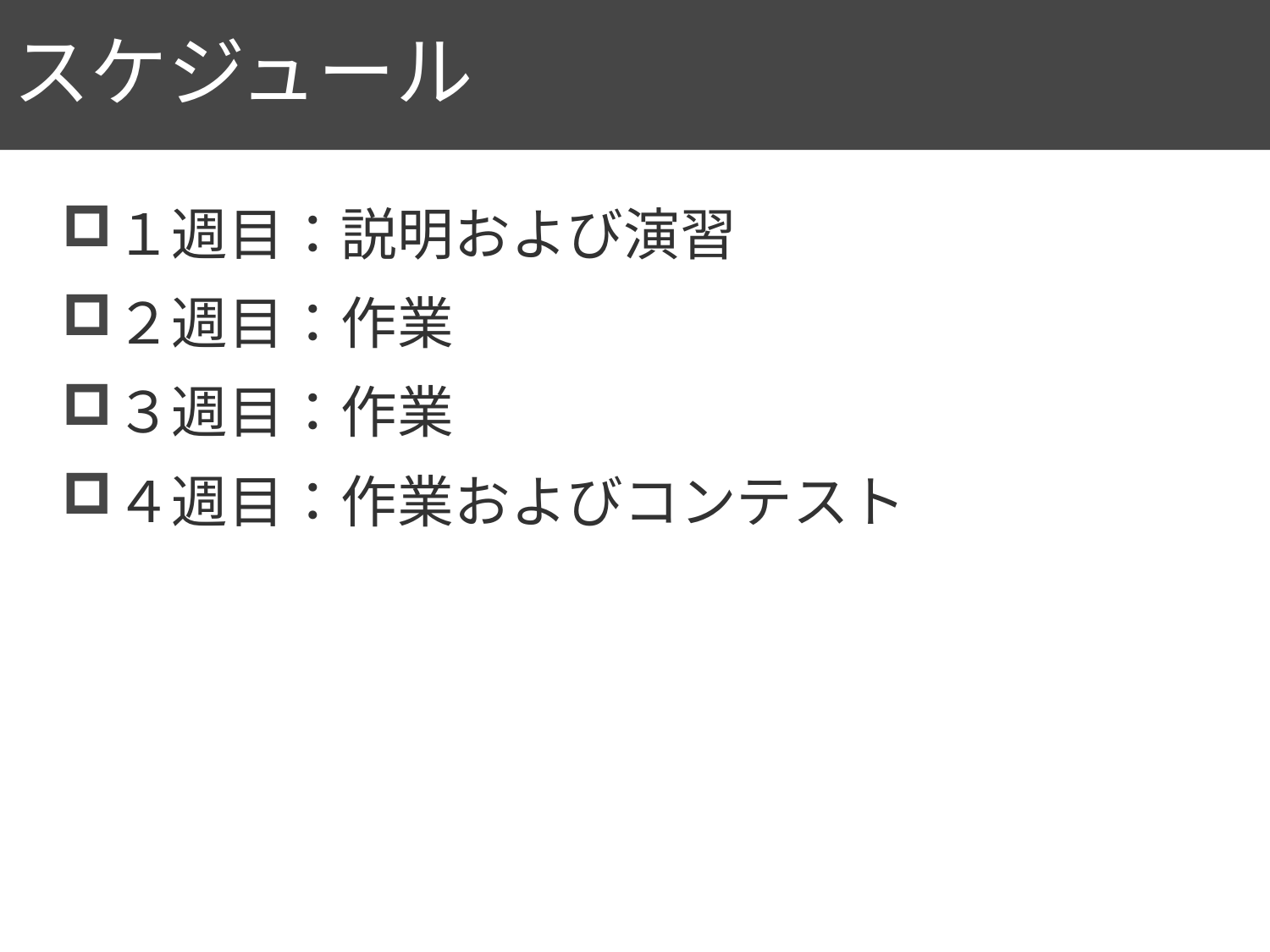

# スケジュール
5
１週目：説明および演習
２週目：作業
３週目：作業
４週目：作業およびコンテスト